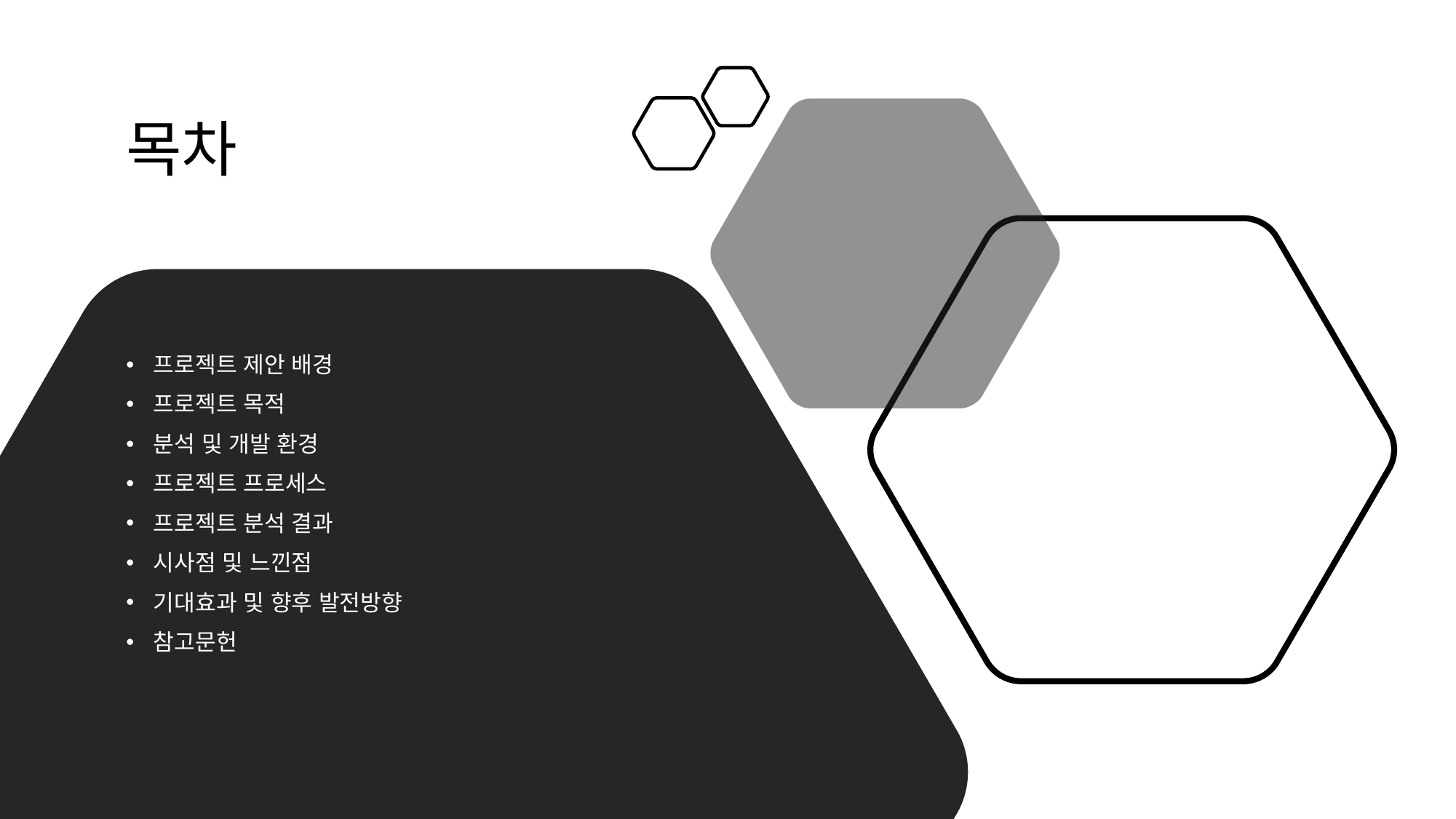

# 목차

프로젝트 제안 배경
프로젝트 목적
분석 및 개발 환경
프로젝트 프로세스
프로젝트 분석 결과
시사점 및 느낀점
기대효과 및 향후 발전방향
참고문헌